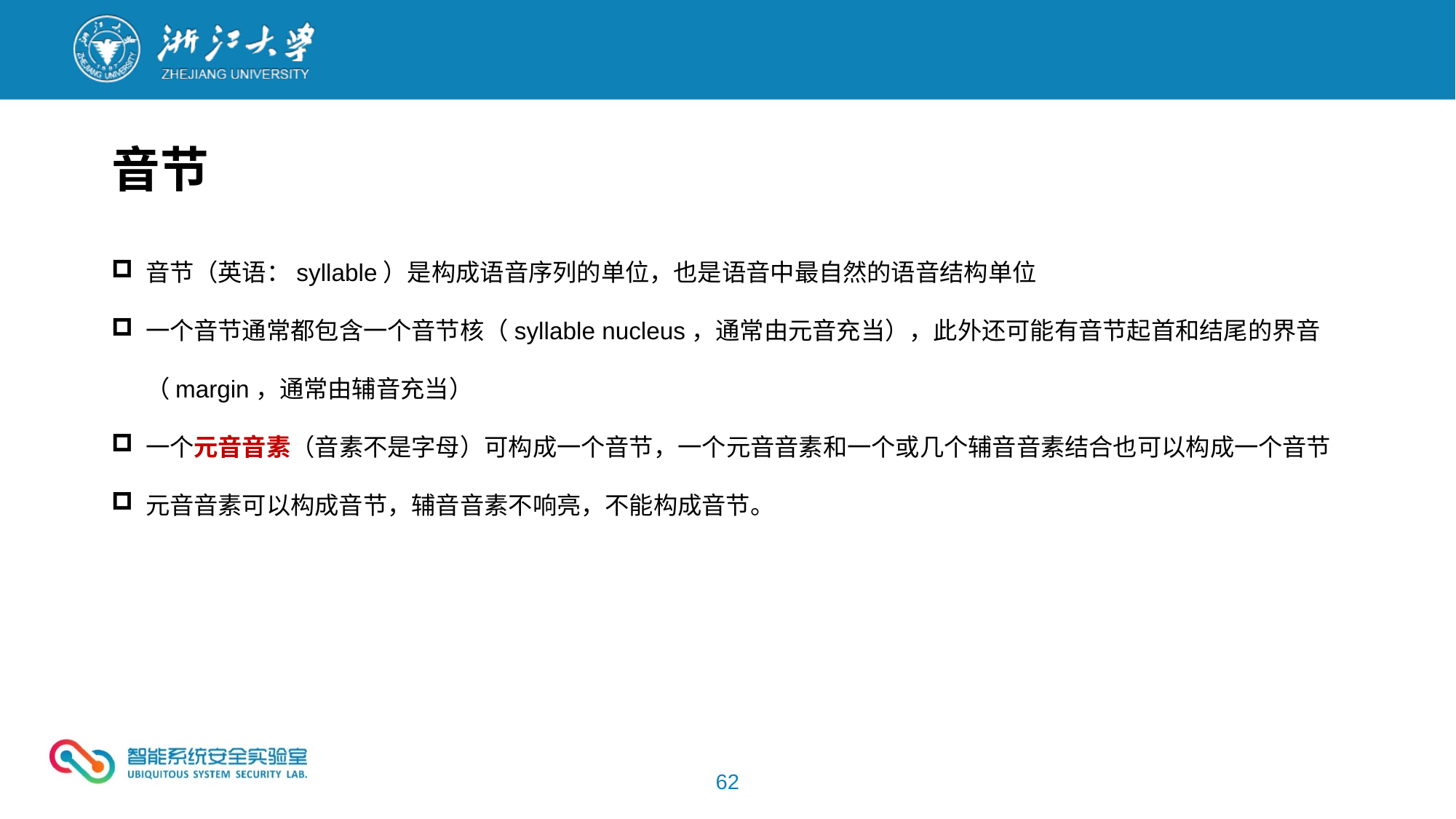

音节
音节（英语：syllable）是构成语音序列的单位，也是语音中最自然的语音结构单位
一个音节通常都包含一个音节核（syllable nucleus，通常由元音充当），此外还可能有音节起首和结尾的界音（margin，通常由辅音充当）
一个元音音素（音素不是字母）可构成一个音节，一个元音音素和一个或几个辅音音素结合也可以构成一个音节
元音音素可以构成音节，辅音音素不响亮，不能构成音节。